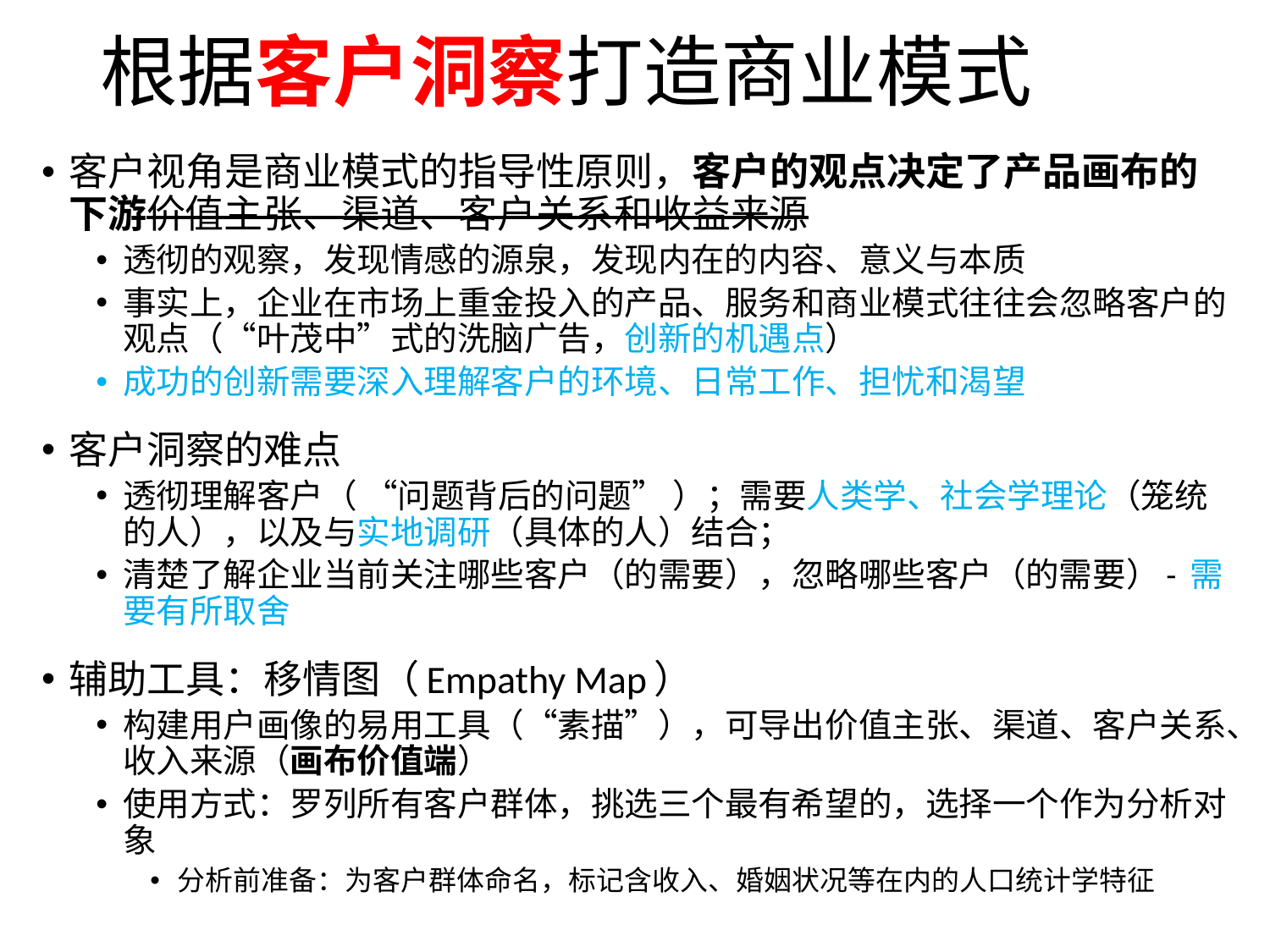

# 根据客户洞察打造商业模式
客户视角是商业模式的指导性原则，客户的观点决定了产品画布的下游价值主张、渠道、客户关系和收益来源
透彻的观察，发现情感的源泉，发现内在的内容、意义与本质
事实上，企业在市场上重金投入的产品、服务和商业模式往往会忽略客户的观点（“叶茂中”式的洗脑广告，创新的机遇点）
成功的创新需要深入理解客户的环境、日常工作、担忧和渴望

客户洞察的难点
透彻理解客户（ “问题背后的问题” ）；需要人类学、社会学理论（笼统的人），以及与实地调研（具体的人）结合；
清楚了解企业当前关注哪些客户（的需要），忽略哪些客户（的需要）- 需要有所取舍

辅助工具：移情图（Empathy Map）
构建用户画像的易用工具（“素描”），可导出价值主张、渠道、客户关系、收入来源（画布价值端）
使用方式：罗列所有客户群体，挑选三个最有希望的，选择一个作为分析对象
分析前准备：为客户群体命名，标记含收入、婚姻状况等在内的人口统计学特征